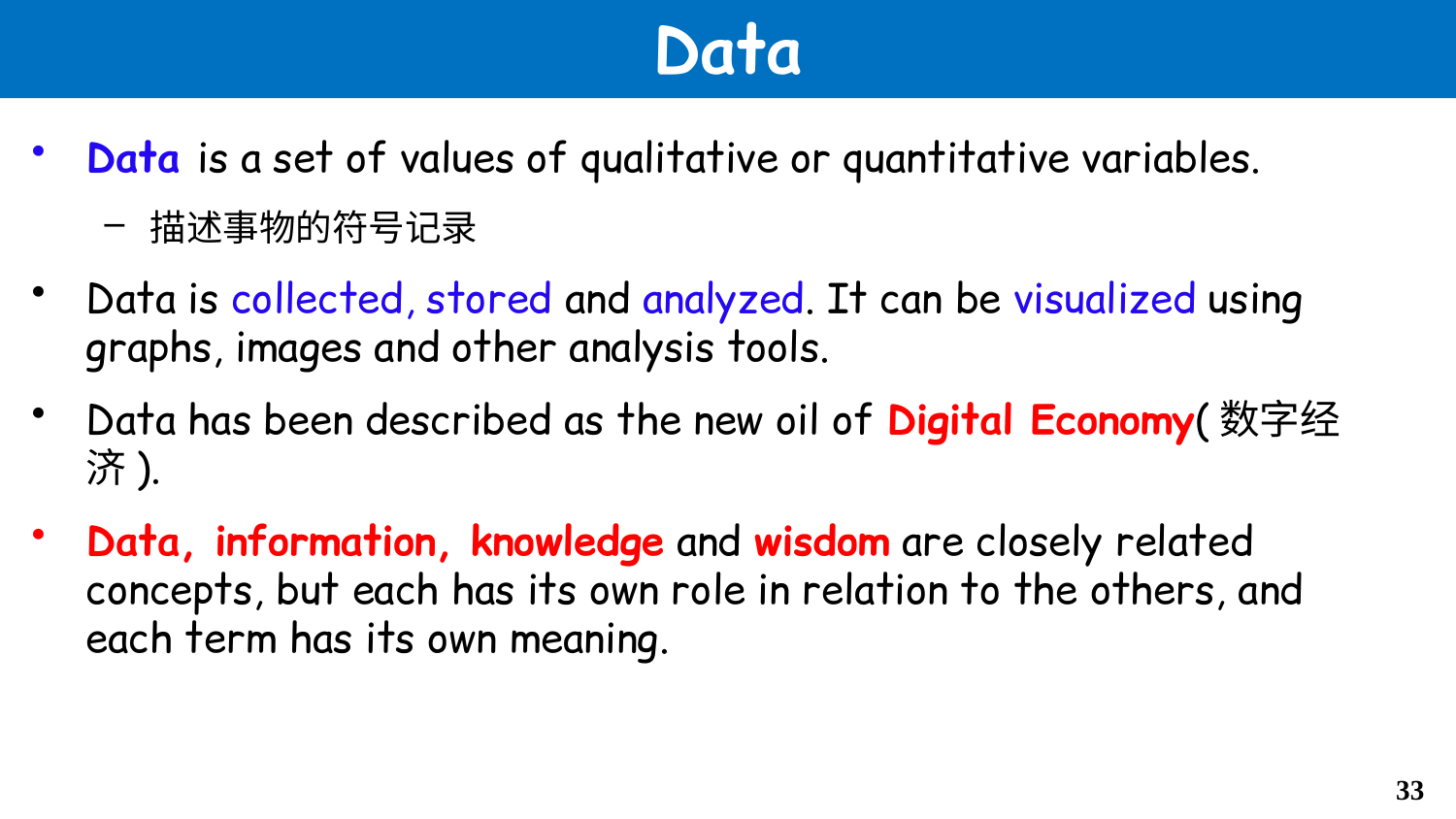

# Data
Data is a set of values of qualitative or quantitative variables.
描述事物的符号记录
Data is collected, stored and analyzed. It can be visualized using graphs, images and other analysis tools.
Data has been described as the new oil of Digital Economy(数字经济).
Data, information, knowledge and wisdom are closely related concepts, but each has its own role in relation to the others, and each term has its own meaning.